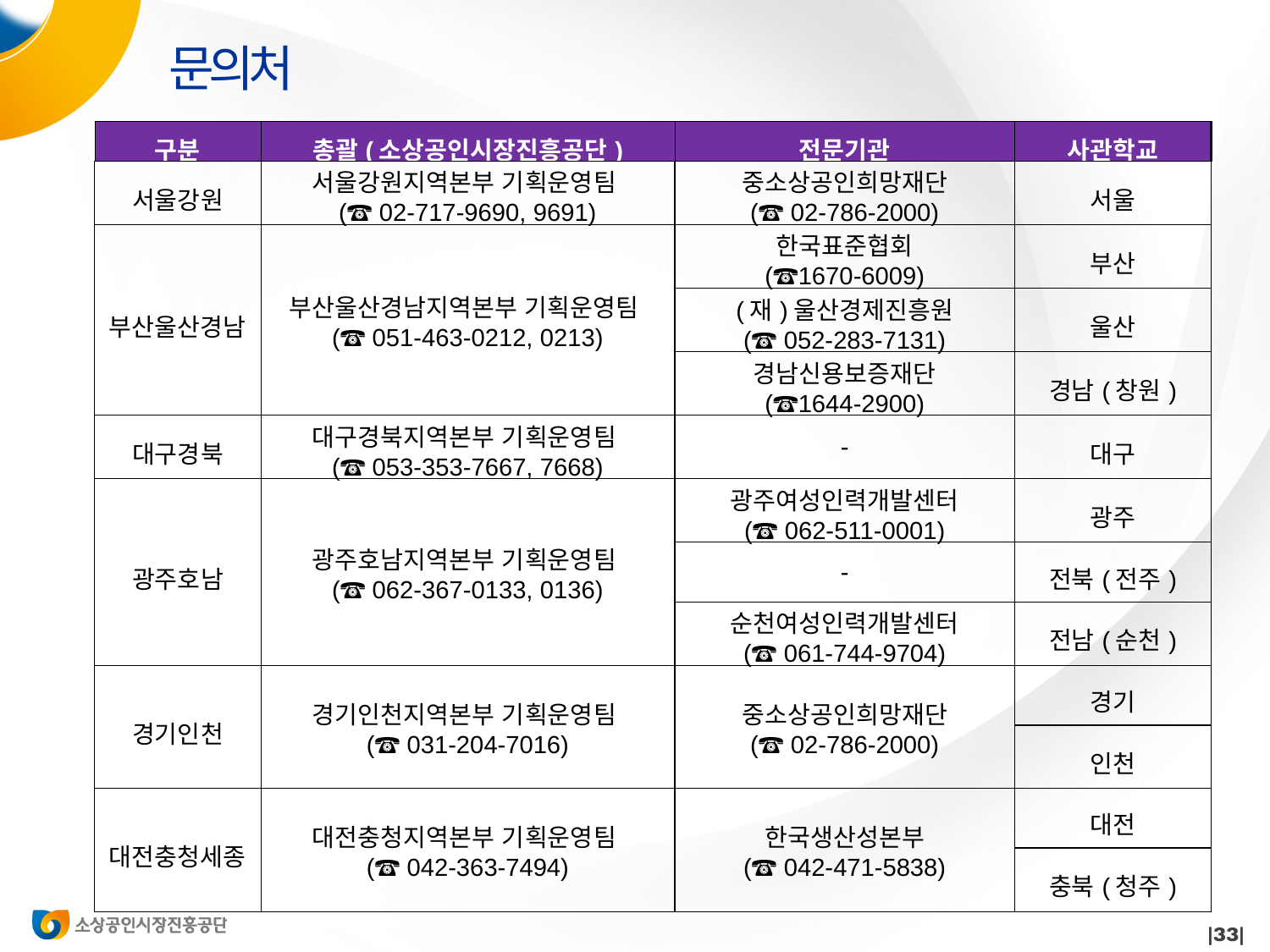

문의처
| 구분 | 총괄(소상공인시장진흥공단) | 전문기관 | 사관학교 |
| --- | --- | --- | --- |
| 서울강원 | 서울강원지역본부 기획운영팀 (☎ 02-717-9690, 9691) | 중소상공인희망재단 (☎ 02-786-2000) | 서울 |
| 부산울산경남 | 부산울산경남지역본부 기획운영팀 (☎ 051-463-0212, 0213) | 한국표준협회 (☎1670-6009) | 부산 |
|  |  | (재)울산경제진흥원 (☎ 052-283-7131) | 울산 |
|  |  | 경남신용보증재단 (☎1644-2900) | 경남(창원) |
| 대구경북 | 대구경북지역본부 기획운영팀 (☎ 053-353-7667, 7668) | - | 대구 |
| 광주호남 | 광주호남지역본부 기획운영팀 (☎ 062-367-0133, 0136) | 광주여성인력개발센터 (☎ 062-511-0001) | 광주 |
|  |  | - | 전북(전주) |
|  |  | 순천여성인력개발센터 (☎ 061-744-9704) | 전남(순천) |
| 경기인천 | 경기인천지역본부 기획운영팀 (☎ 031-204-7016) | 중소상공인희망재단 (☎ 02-786-2000) | 경기 |
|  |  |  | 인천 |
| 대전충청세종 | 대전충청지역본부 기획운영팀 (☎ 042-363-7494) | 한국생산성본부 (☎ 042-471-5838) | 대전 |
|  |  |  | 충북(청주) |